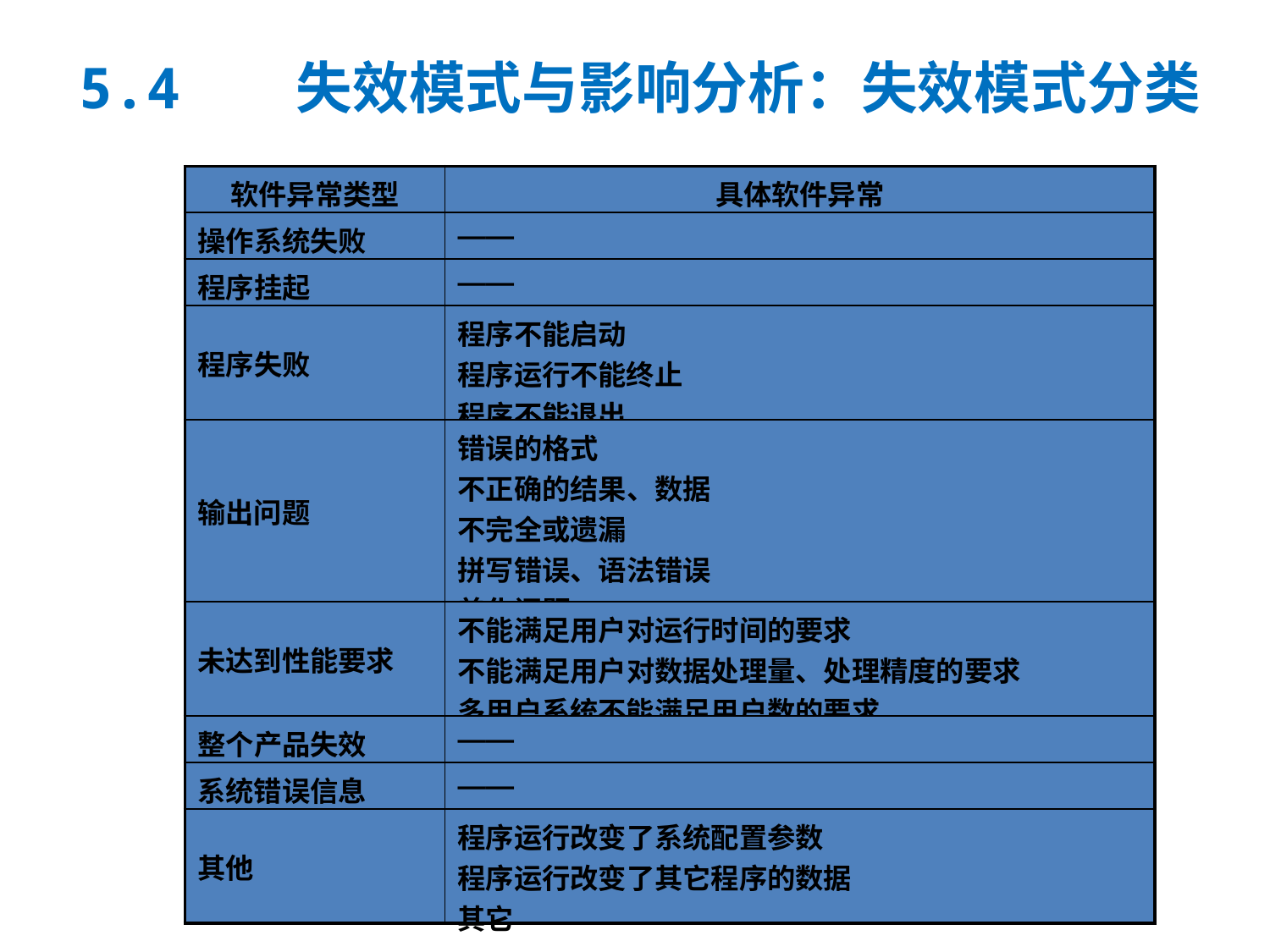

5.4   失效模式与影响分析：失效模式分类
| 软件异常类型 | 具体软件异常 |
| --- | --- |
| 操作系统失败 | —— |
| 程序挂起 | —— |
| 程序失败 | 程序不能启动 程序运行不能终止 程序不能退出 |
| 输出问题 | 错误的格式 不正确的结果、数据 不完全或遗漏 拼写错误、语法错误 美化问题 |
| 未达到性能要求 | 不能满足用户对运行时间的要求 不能满足用户对数据处理量、处理精度的要求 多用户系统不能满足用户数的要求 |
| 整个产品失效 | —— |
| 系统错误信息 | —— |
| 其他 | 程序运行改变了系统配置参数 程序运行改变了其它程序的数据 其它 |